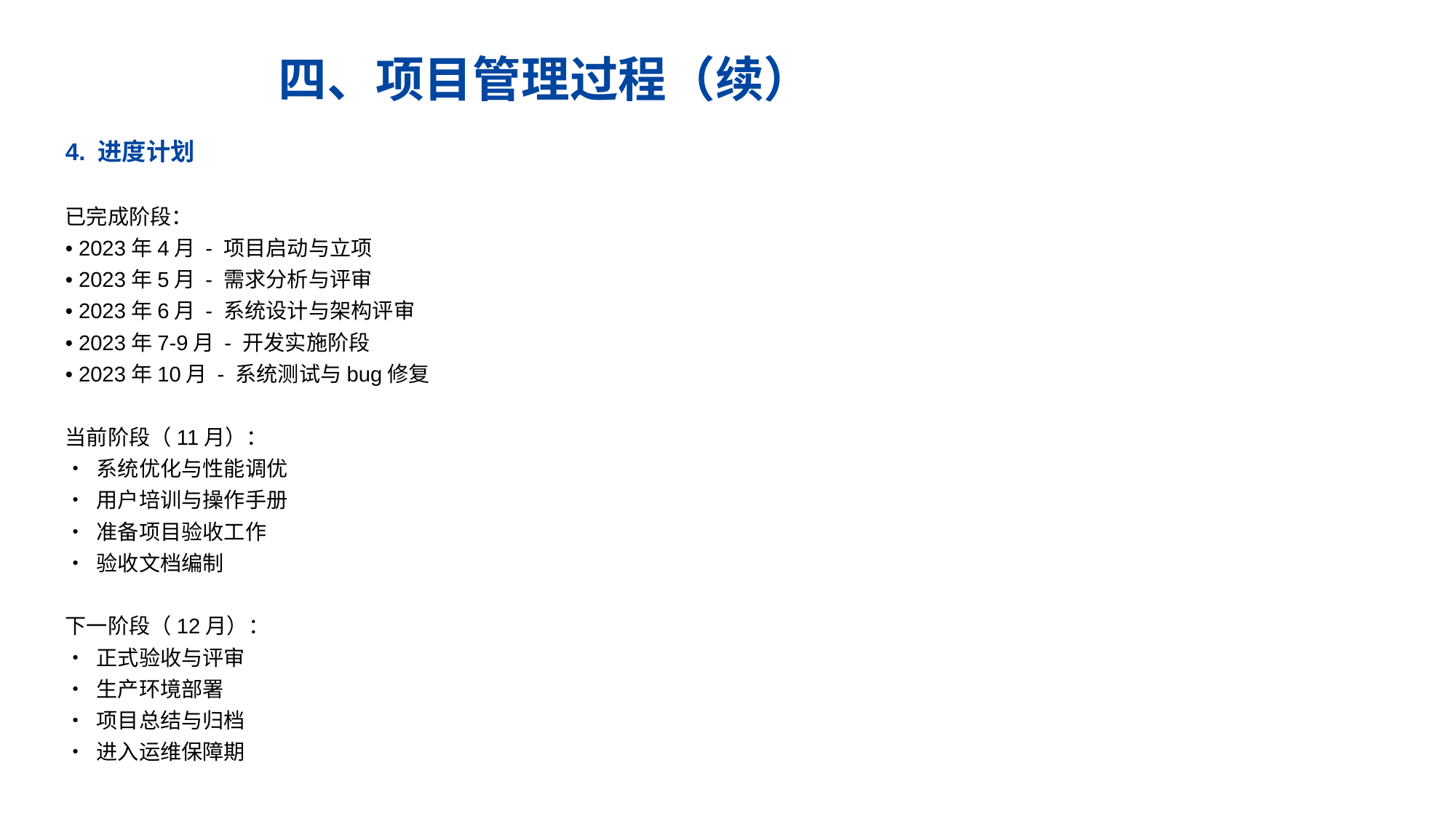

四、项目管理过程（续）
4. 进度计划

已完成阶段：
• 2023年4月 - 项目启动与立项
• 2023年5月 - 需求分析与评审
• 2023年6月 - 系统设计与架构评审
• 2023年7-9月 - 开发实施阶段
• 2023年10月 - 系统测试与bug修复

当前阶段（11月）：
• 系统优化与性能调优
• 用户培训与操作手册
• 准备项目验收工作
• 验收文档编制

下一阶段（12月）：
• 正式验收与评审
• 生产环境部署
• 项目总结与归档
• 进入运维保障期